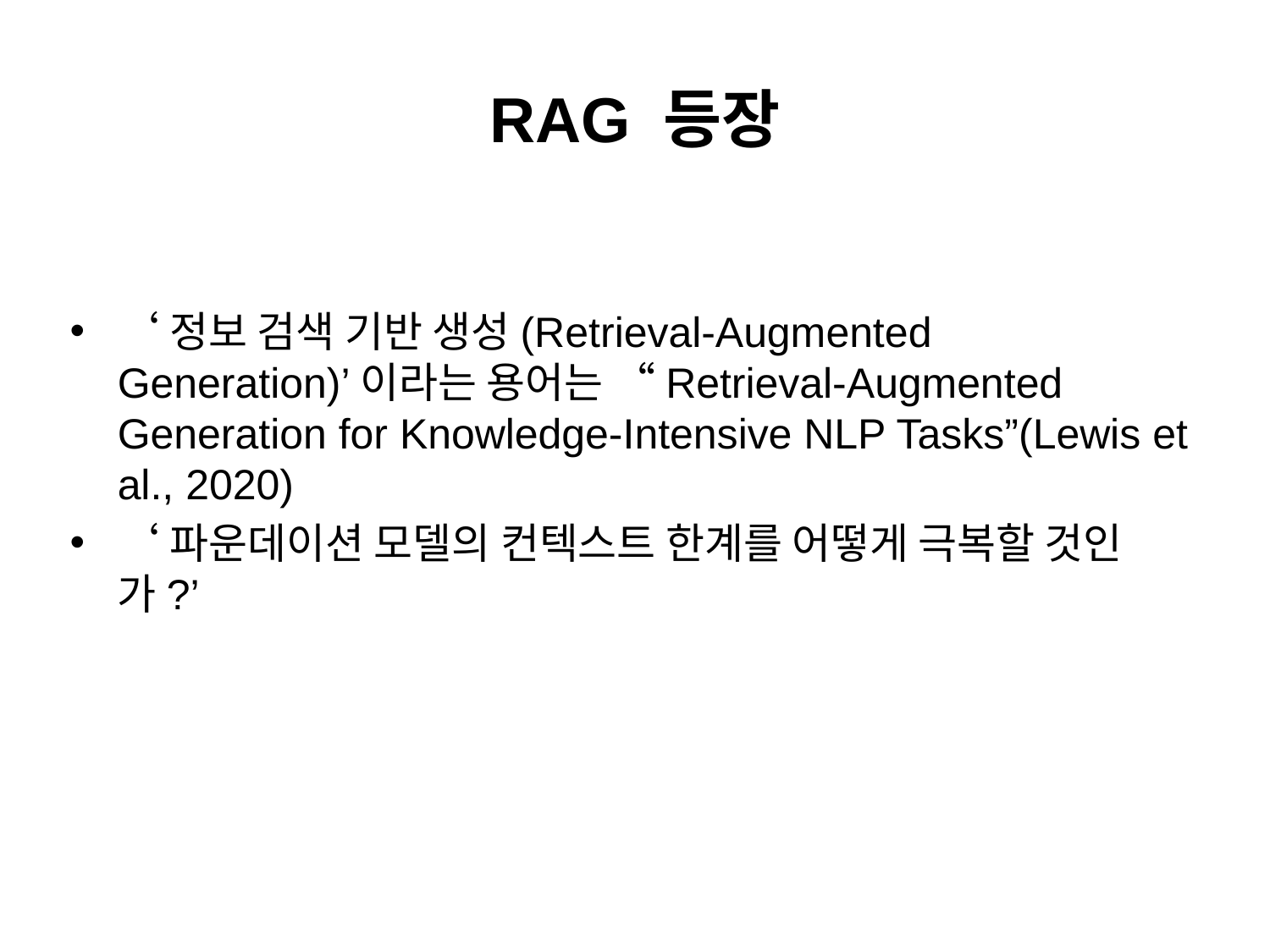

# RAG 등장

‘정보 검색 기반 생성(Retrieval-Augmented Generation)’이라는 용어는 “Retrieval-Augmented Generation for Knowledge-Intensive NLP Tasks”(Lewis et al., 2020)
‘파운데이션 모델의 컨텍스트 한계를 어떻게 극복할 것인가?’